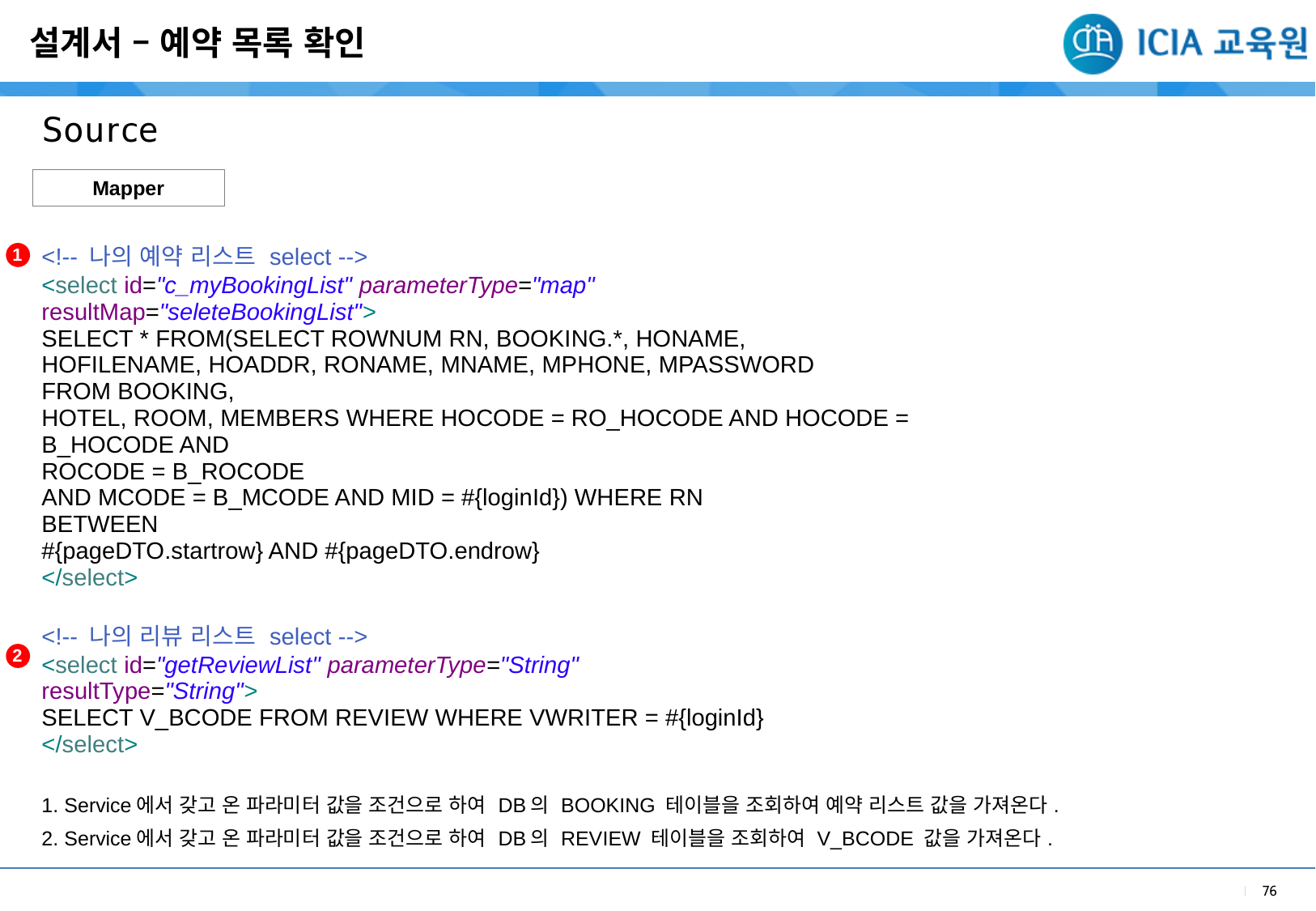

설계서 – 예약 목록 확인
Source
Mapper
1

| <!-- 나의 예약 리스트 select --> <select id="c\_myBookingList" parameterType="map" resultMap="seleteBookingList"> SELECT \* FROM(SELECT ROWNUM RN, BOOKING.\*, HONAME, HOFILENAME, HOADDR, RONAME, MNAME, MPHONE, MPASSWORD FROM BOOKING, HOTEL, ROOM, MEMBERS WHERE HOCODE = RO\_HOCODE AND HOCODE = B\_HOCODE AND ROCODE = B\_ROCODE AND MCODE = B\_MCODE AND MID = #{loginId}) WHERE RN BETWEEN #{pageDTO.startrow} AND #{pageDTO.endrow} </select> <!-- 나의 리뷰 리스트 select --> <select id="getReviewList" parameterType="String" resultType="String"> SELECT V\_BCODE FROM REVIEW WHERE VWRITER = #{loginId} </select> |
| --- |
| 1. Service에서 갖고 온 파라미터 값을 조건으로 하여 DB의 BOOKING 테이블을 조회하여 예약 리스트 값을 가져온다. 2. Service에서 갖고 온 파라미터 값을 조건으로 하여 DB의 REVIEW 테이블을 조회하여 V\_BCODE 값을 가져온다. |
2